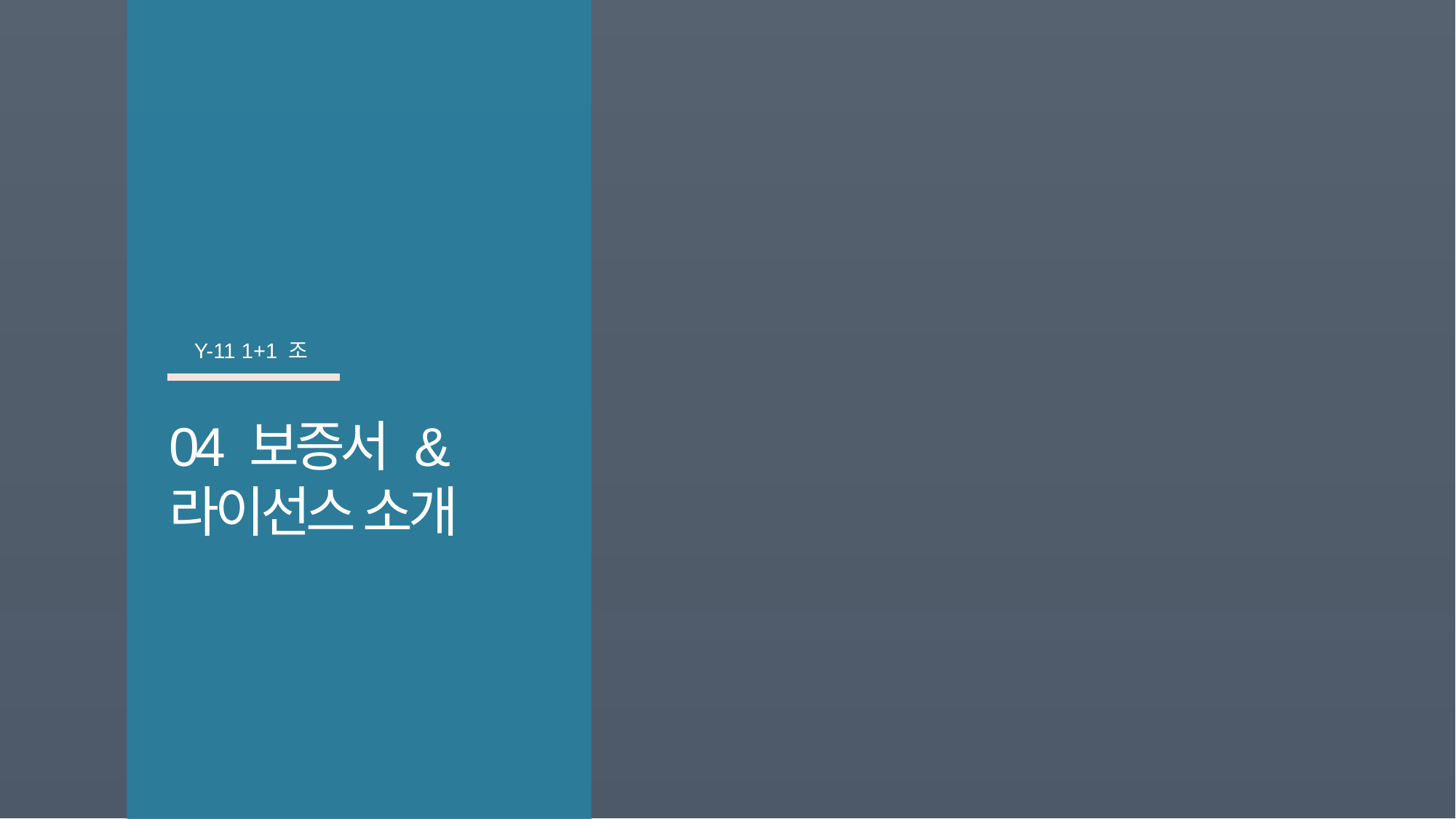

Y-11 1+1 조
04 보증서 &
라이선스 소개